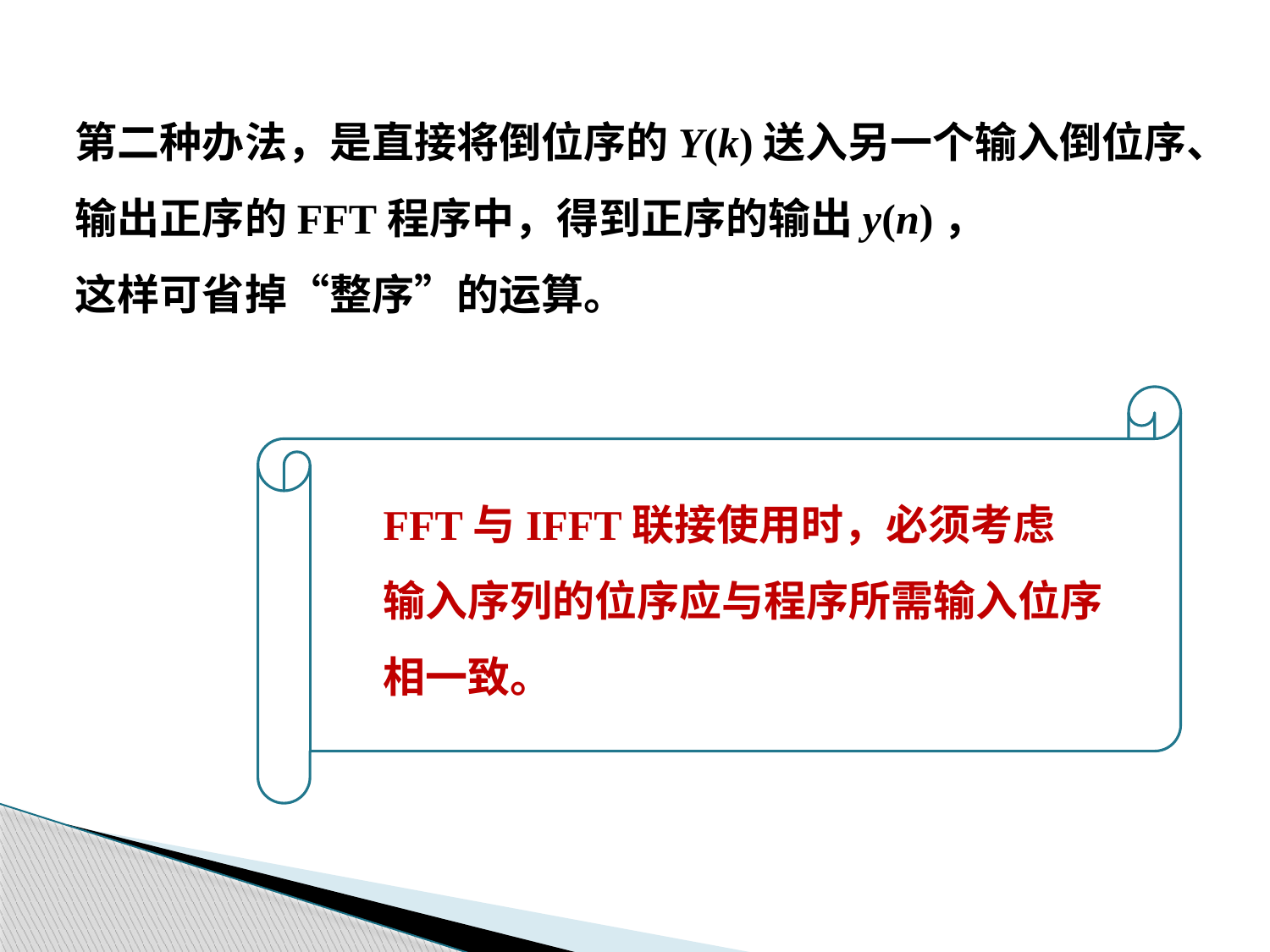

第二种办法，是直接将倒位序的Y(k)送入另一个输入倒位序、
输出正序的FFT程序中，得到正序的输出y(n)，
这样可省掉“整序”的运算。

FFT与IFFT联接使用时，必须考虑
输入序列的位序应与程序所需输入位序
相一致。